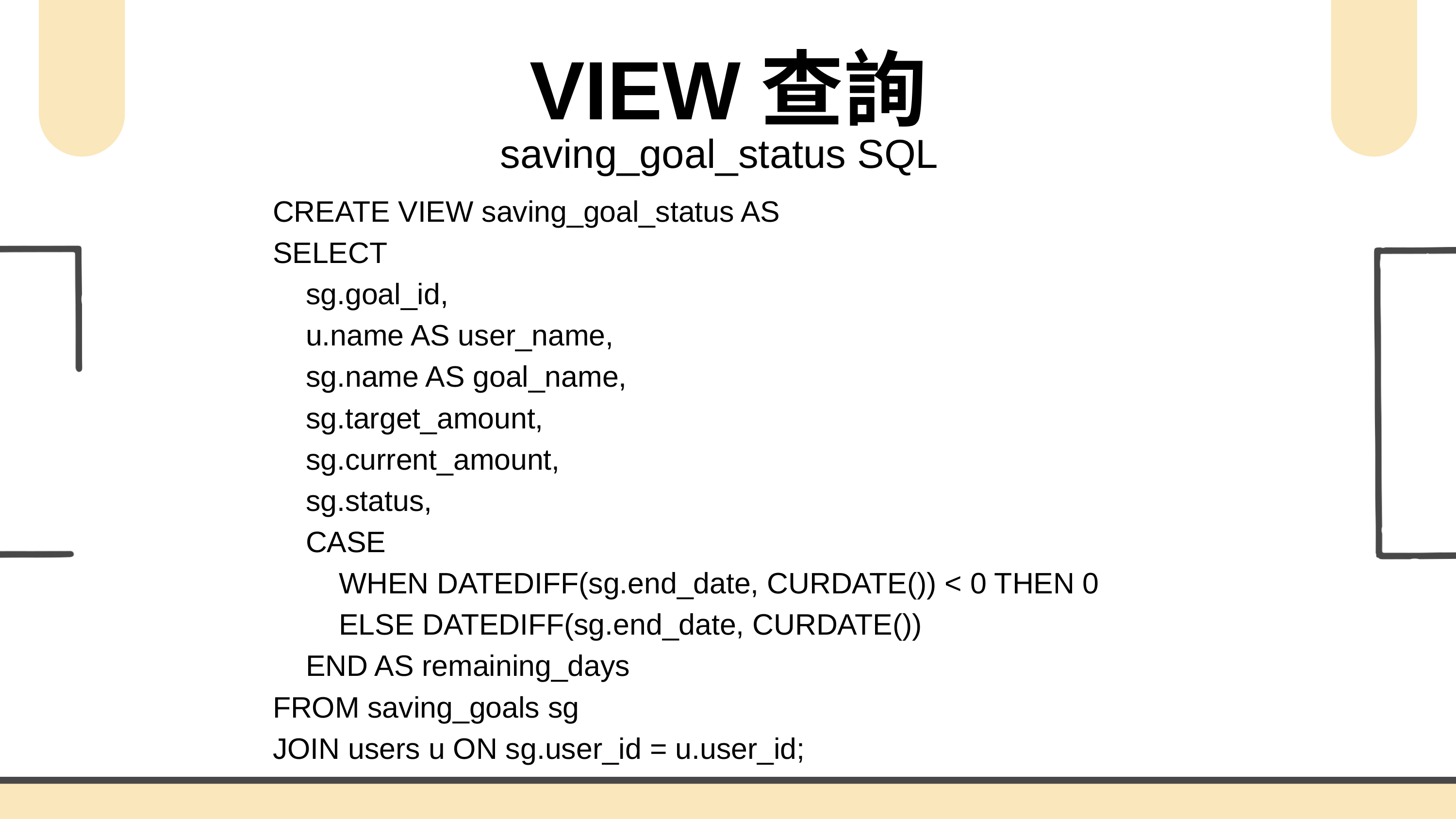

VIEW查詢
saving_goal_status SQL
CREATE VIEW saving_goal_status AS
SELECT
    sg.goal_id,
    u.name AS user_name,
    sg.name AS goal_name,
    sg.target_amount,
    sg.current_amount,
    sg.status,
    CASE
        WHEN DATEDIFF(sg.end_date, CURDATE()) < 0 THEN 0
        ELSE DATEDIFF(sg.end_date, CURDATE())
    END AS remaining_days
FROM saving_goals sg
JOIN users u ON sg.user_id = u.user_id;